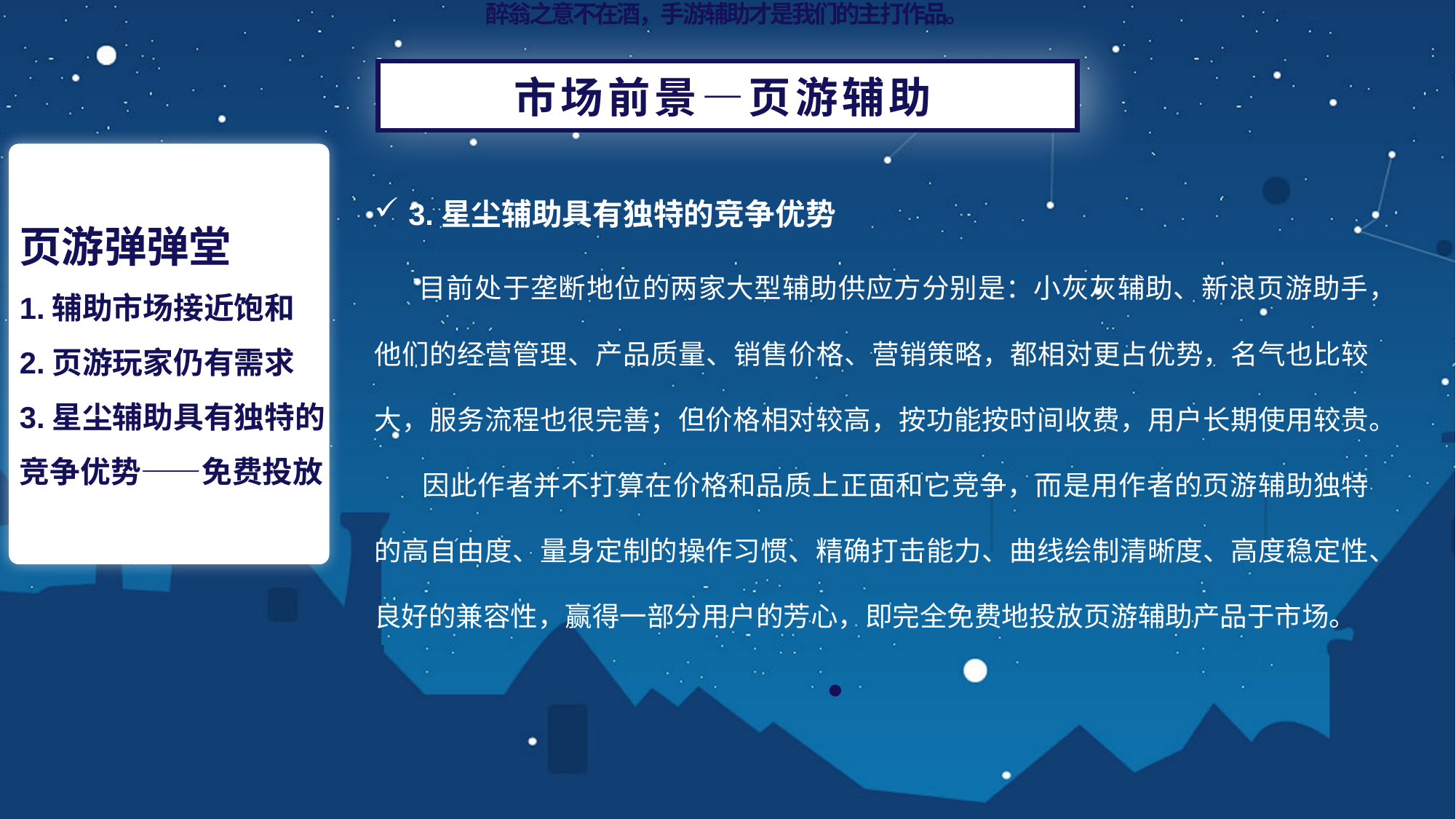

醉翁之意不在酒，手游辅助才是我们的主打作品。
市场前景—页游辅助

3.星尘辅助具有独特的竞争优势
     目前处于垄断地位的两家大型辅助供应方分别是：小灰灰辅助、新浪页游助手，他们的经营管理、产品质量、销售价格、营销策略，都相对更占优势，名气也比较大，服务流程也很完善；但价格相对较高，按功能按时间收费，用户长期使用较贵。
      因此作者并不打算在价格和品质上正面和它竞争，而是用作者的页游辅助独特的高自由度、量身定制的操作习惯、精确打击能力、曲线绘制清晰度、高度稳定性、良好的兼容性，赢得一部分用户的芳心，即完全免费地投放页游辅助产品于市场。
页游弹弹堂
1.辅助市场接近饱和
2.页游玩家仍有需求
3.星尘辅助具有独特的竞争优势——免费投放